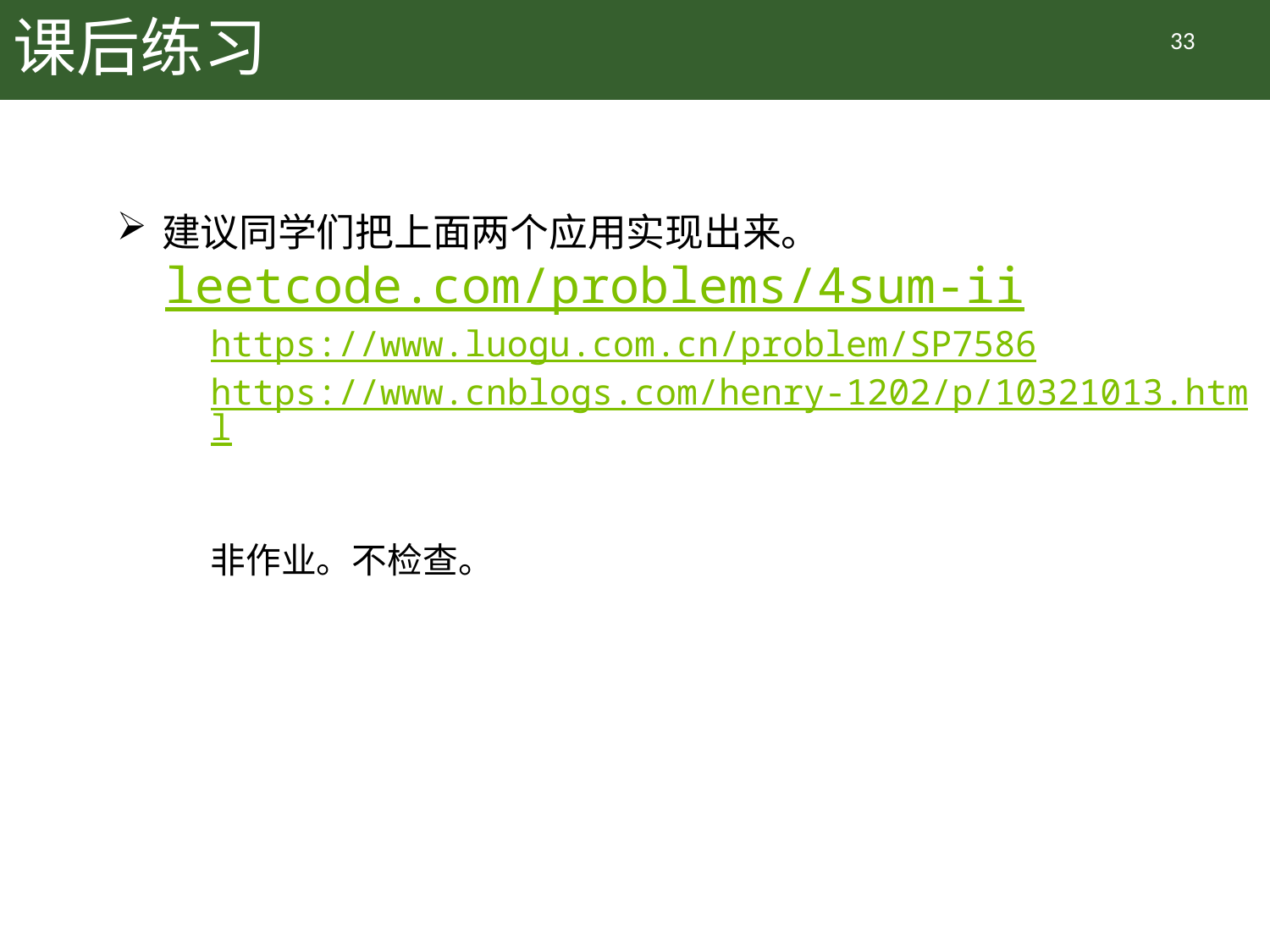

# 课后练习
33
建议同学们把上面两个应用实现出来。
leetcode.com/problems/4sum-ii
https://www.luogu.com.cn/problem/SP7586
https://www.cnblogs.com/henry-1202/p/10321013.html

非作业。不检查。